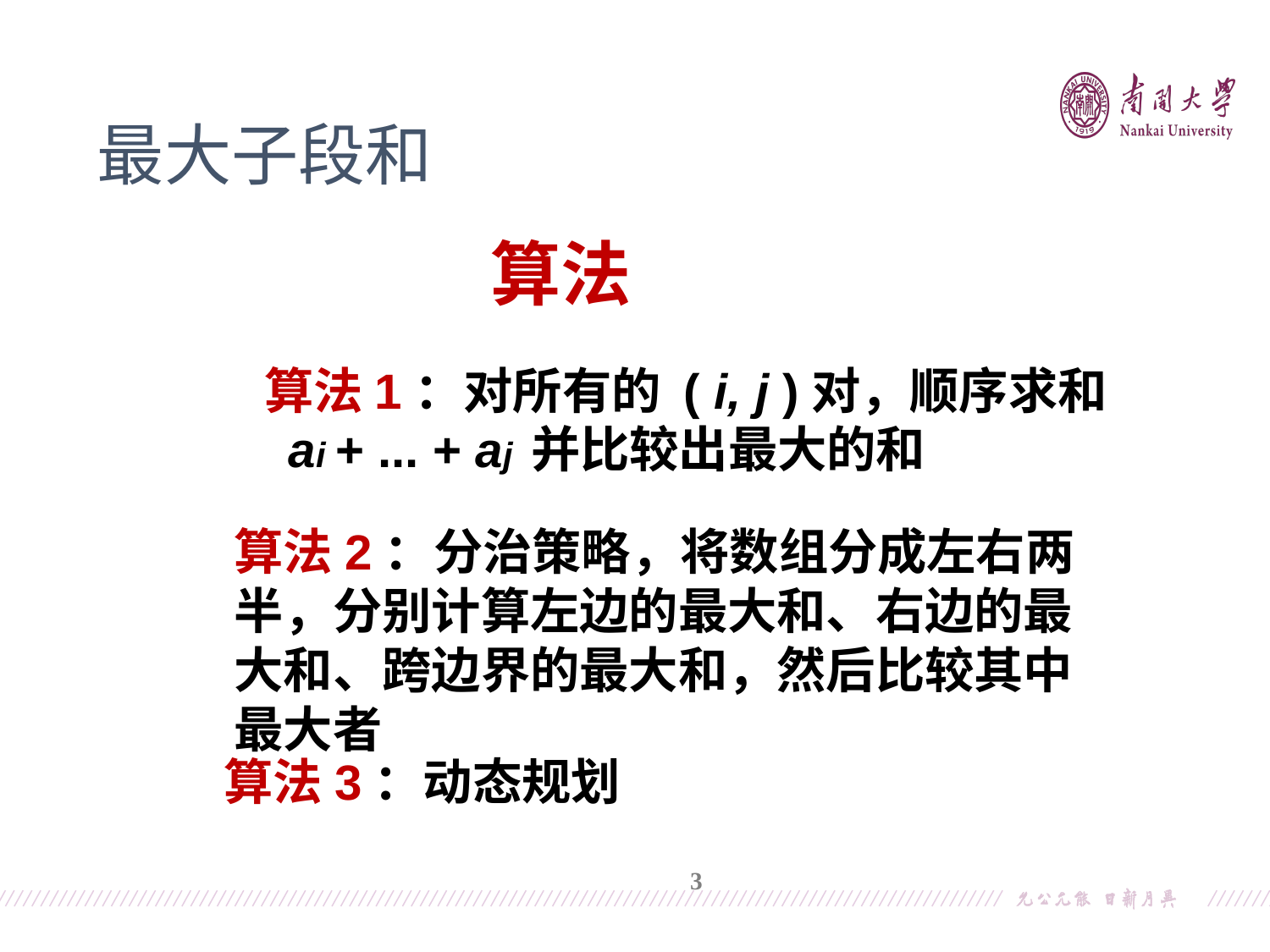

最大子段和
算法
算法1：对所有的 ( i, j )对，顺序求和
ai + ... + aj 并比较出最大的和
算法2：分治策略，将数组分成左右两半，分别计算左边的最大和、右边的最大和、跨边界的最大和，然后比较其中最大者

算法3：动态规划
3